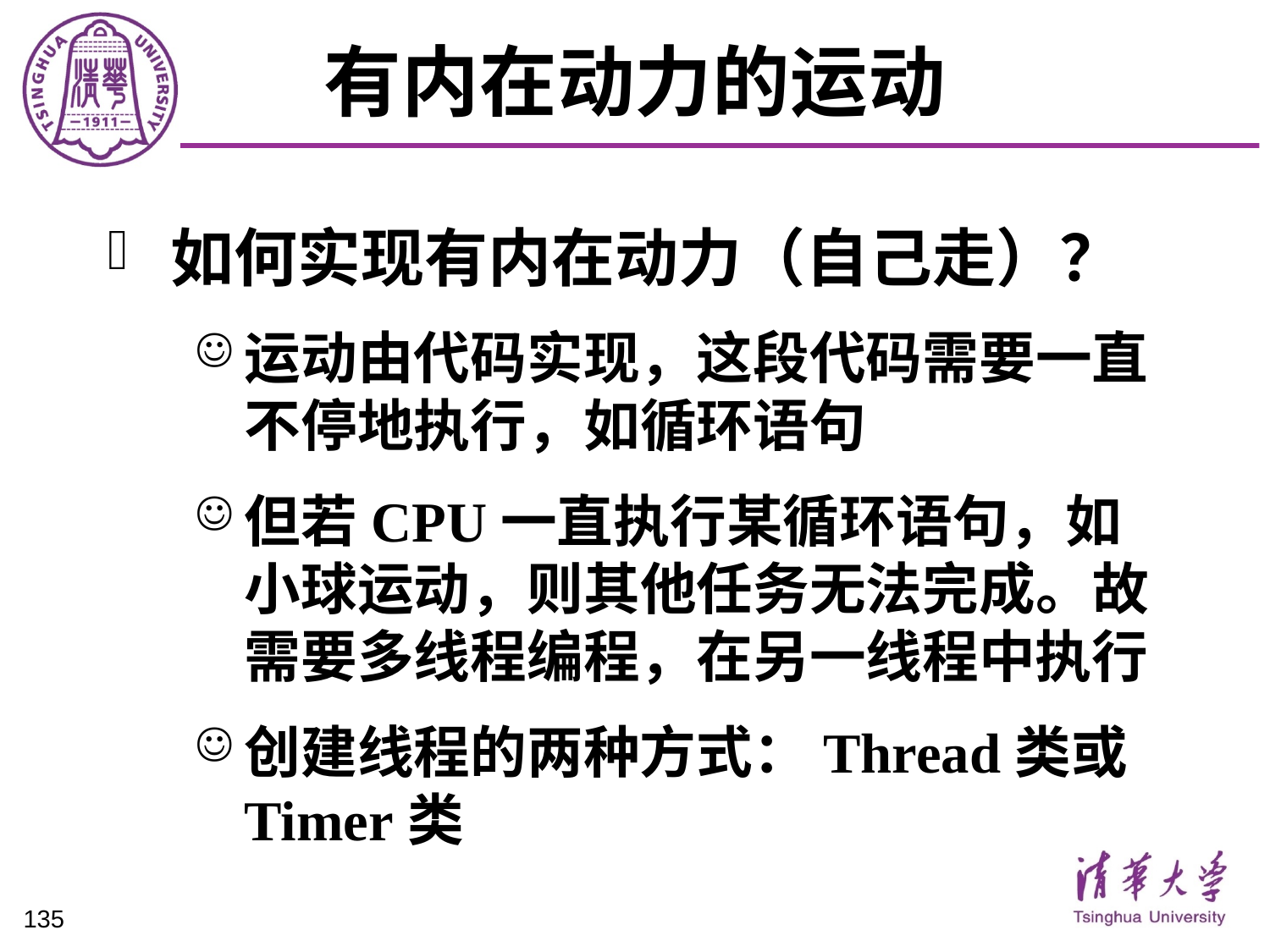

# 有内在动力的运动
如何实现有内在动力（自己走）？
运动由代码实现，这段代码需要一直不停地执行，如循环语句
但若CPU一直执行某循环语句，如小球运动，则其他任务无法完成。故需要多线程编程，在另一线程中执行
创建线程的两种方式：Thread类或Timer类
135